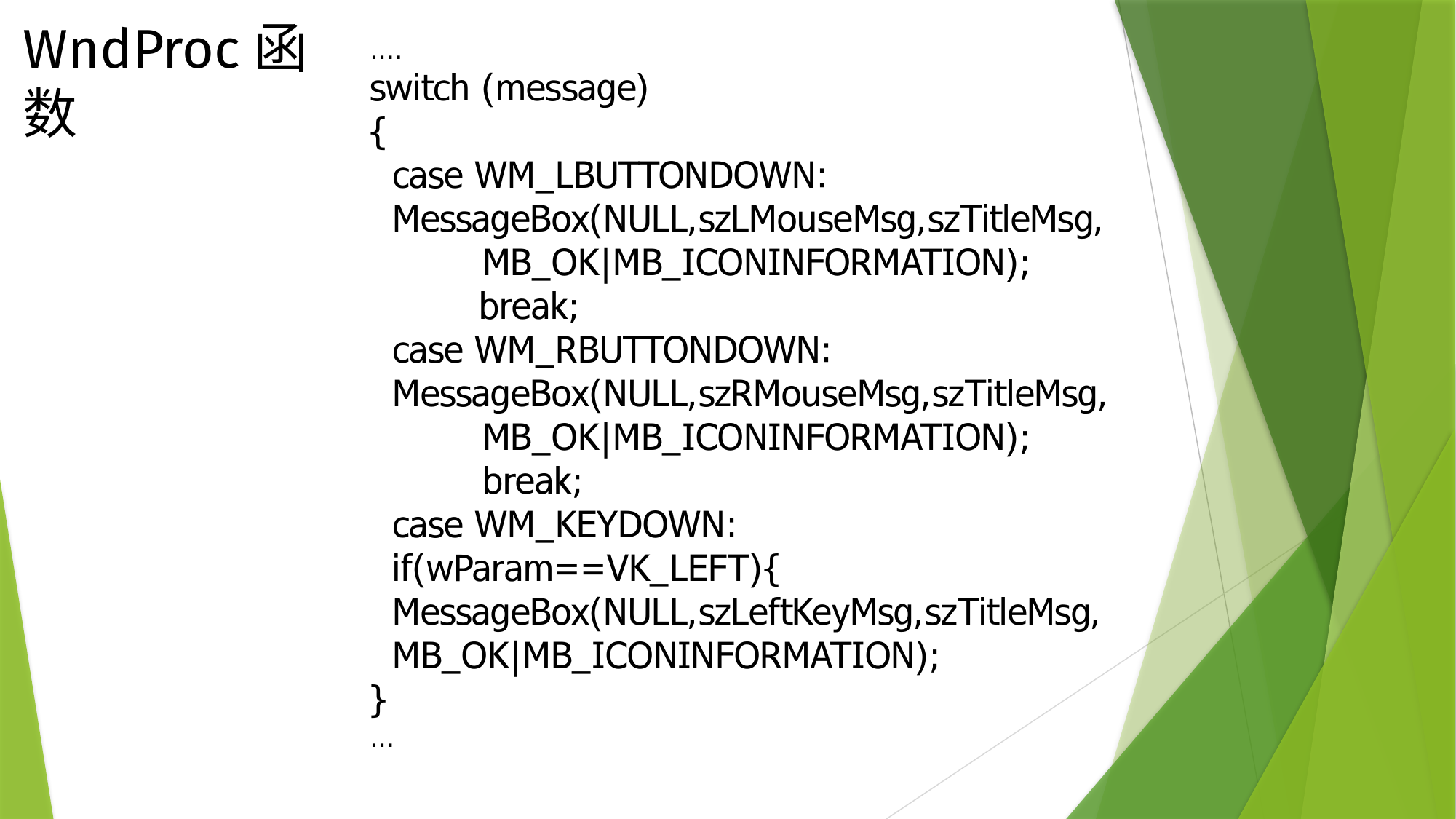

# WndProc函数
....
switch (message)
{
  case WM_LBUTTONDOWN:
  MessageBox(NULL,szLMouseMsg,szTitleMsg,
          MB_OK|MB_ICONINFORMATION);
	break;
  case WM_RBUTTONDOWN:
  MessageBox(NULL,szRMouseMsg,szTitleMsg,
          MB_OK|MB_ICONINFORMATION);
          break;
  case WM_KEYDOWN:
  if(wParam==VK_LEFT){
  MessageBox(NULL,szLeftKeyMsg,szTitleMsg,
  MB_OK|MB_ICONINFORMATION);
}
...